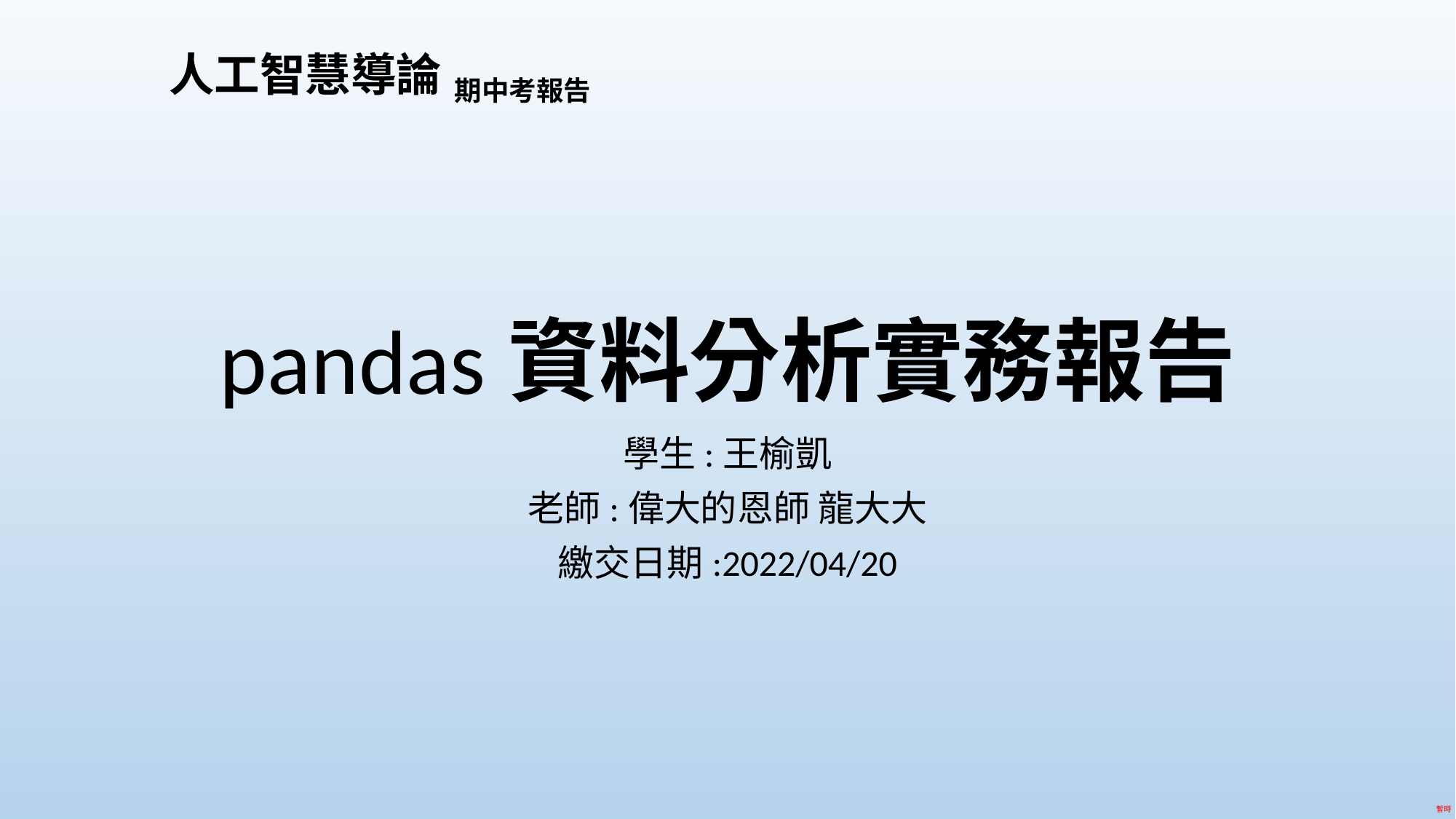

人工智慧導論
期中考報告
# pandas資料分析實務報告
學生:王榆凱
老師:偉大的恩師 龍大大
繳交日期:2022/04/20
暫時